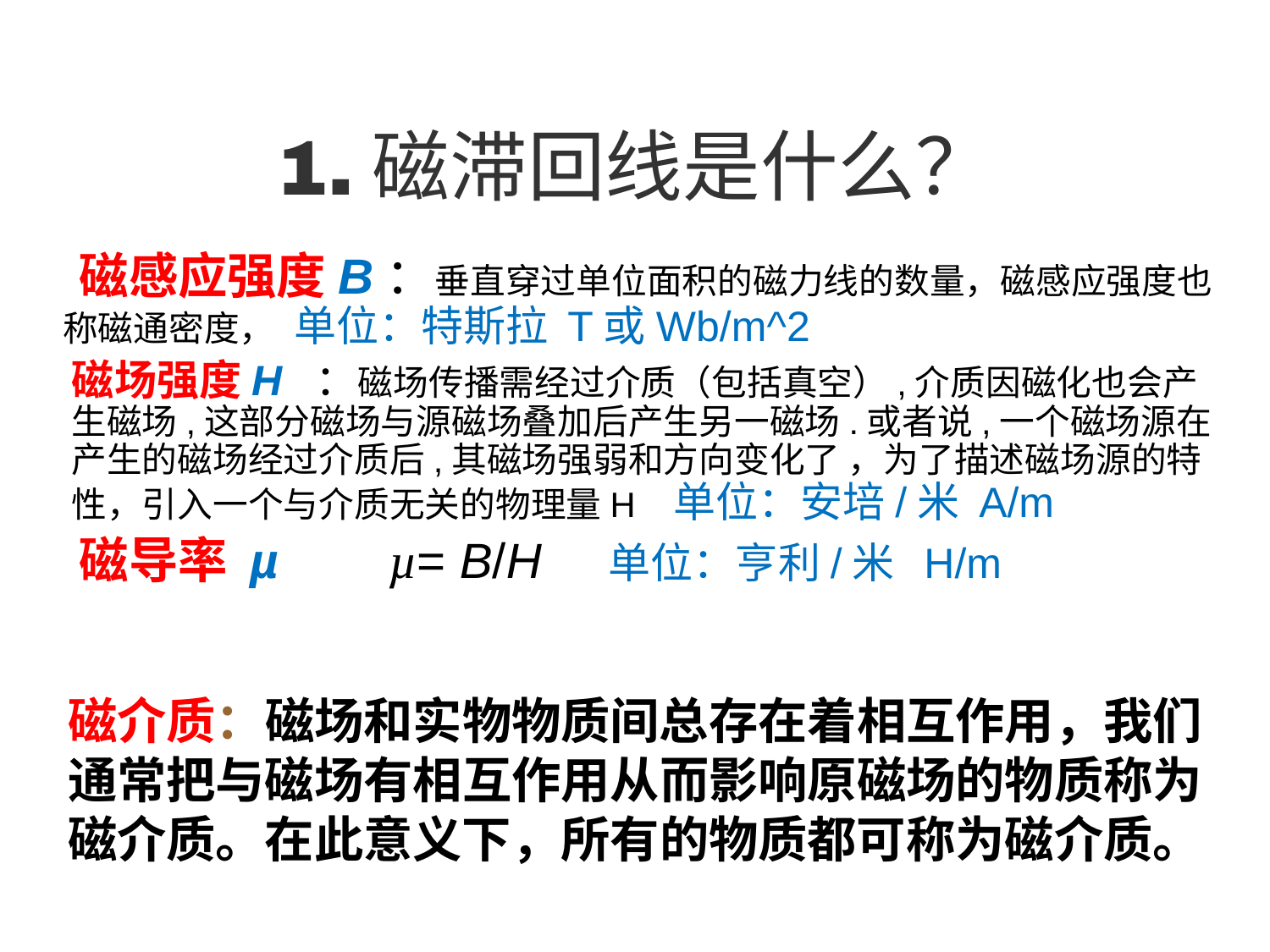

# 1.磁滞回线是什么？
    磁感应强度B：垂直穿过单位面积的磁力线的数量，磁感应强度也        称磁通密度，  单位：特斯拉 T或Wb/m^2
    磁场强度H  ：磁场传播需经过介质（包括真空）,介质因磁化也会产生磁场,这部分磁场与源磁场叠加后产生另一磁场.或者说,一个磁场源在产生的磁场经过介质后,其磁场强弱和方向变化了 ，为了描述磁场源的特性，引入一个与介质无关的物理量H   单位：安培/米 A/m
    磁导率 µ        µ= B/H    单位：亨利/米  H/m

磁介质：磁场和实物物质间总存在着相互作用，我们通常把与磁场有相互作用从而影响原磁场的物质称为磁介质。在此意义下，所有的物质都可称为磁介质。